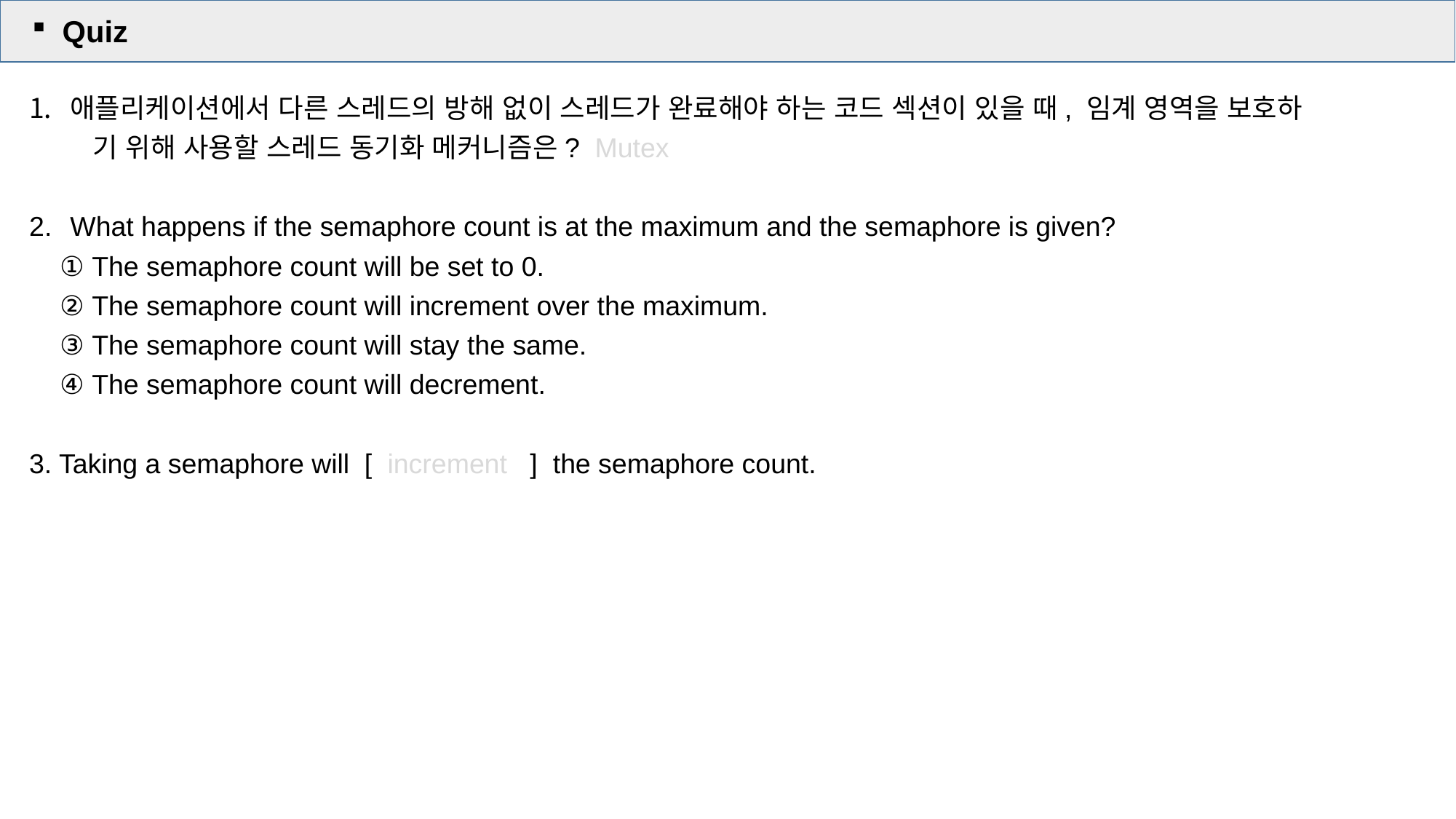

Quiz

애플리케이션에서 다른 스레드의 방해 없이 스레드가 완료해야 하는 코드 섹션이 있을 때, 임계 영역을 보호하
   기 위해 사용할 스레드 동기화 메커니즘은?  Mutex

What happens if the semaphore count is at the maximum and the semaphore is given?
    ① The semaphore count will be set to 0.
    ② The semaphore count will increment over the maximum.
    ③ The semaphore count will stay the same.
    ④ The semaphore count will decrement.

3. Taking a semaphore will  [  increment   ]  the semaphore count.